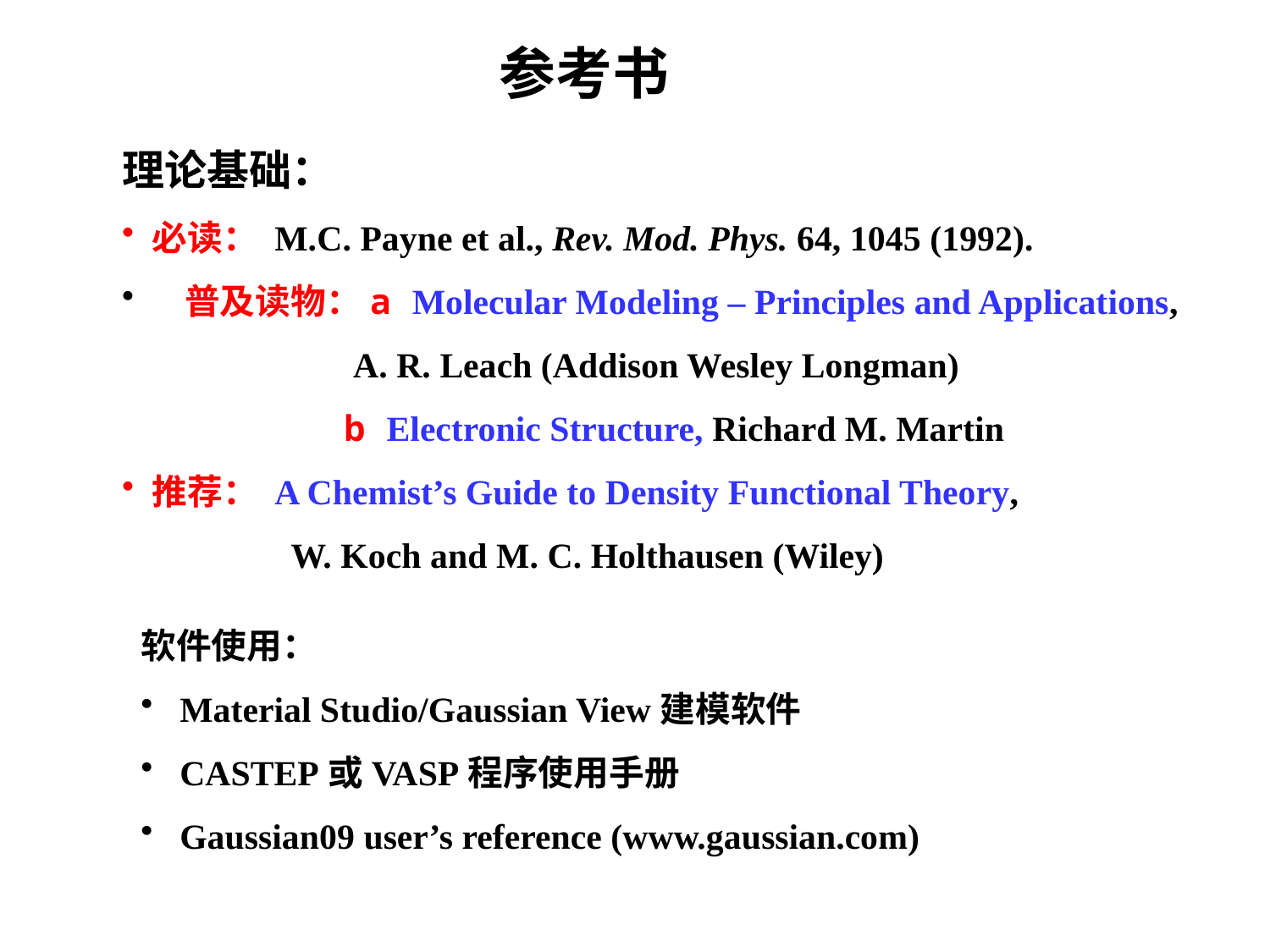

参考书
理论基础：
必读： M.C. Payne et al., Rev. Mod. Phys. 64, 1045 (1992).
   普及读物：a Molecular Modeling – Principles and Applications,
                          A. R. Leach (Addison Wesley Longman)
                         b Electronic Structure, Richard M. Martin
推荐： A Chemist’s Guide to Density Functional Theory,
                   W. Koch and M. C. Holthausen (Wiley)
软件使用：
 Material Studio/Gaussian View建模软件
 CASTEP或VASP程序使用手册
 Gaussian09 user’s reference (www.gaussian.com)